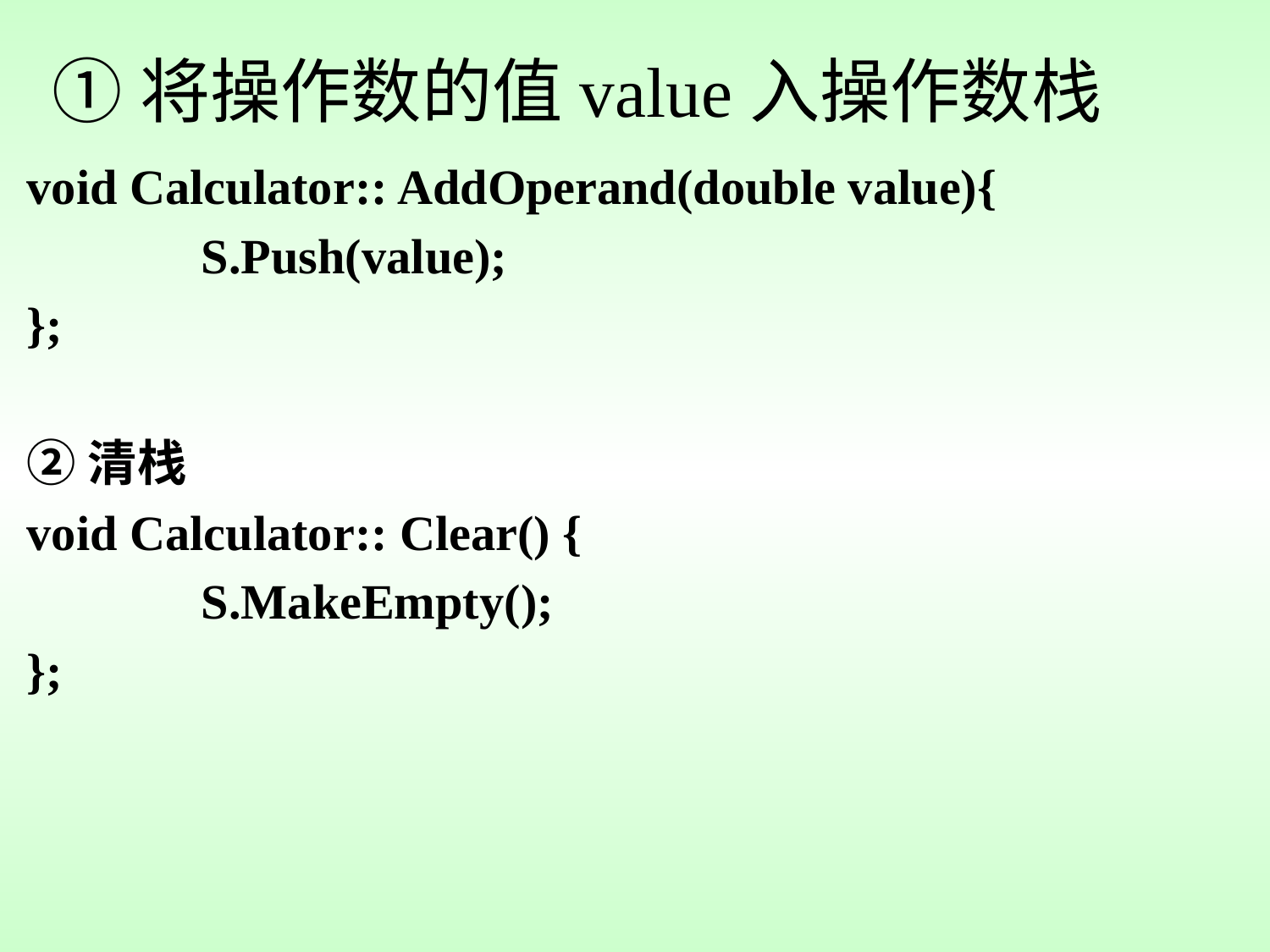

# ①将操作数的值value入操作数栈
void Calculator:: AddOperand(double value){
		S.Push(value);
};

②清栈
void Calculator:: Clear() {
		S.MakeEmpty();
};